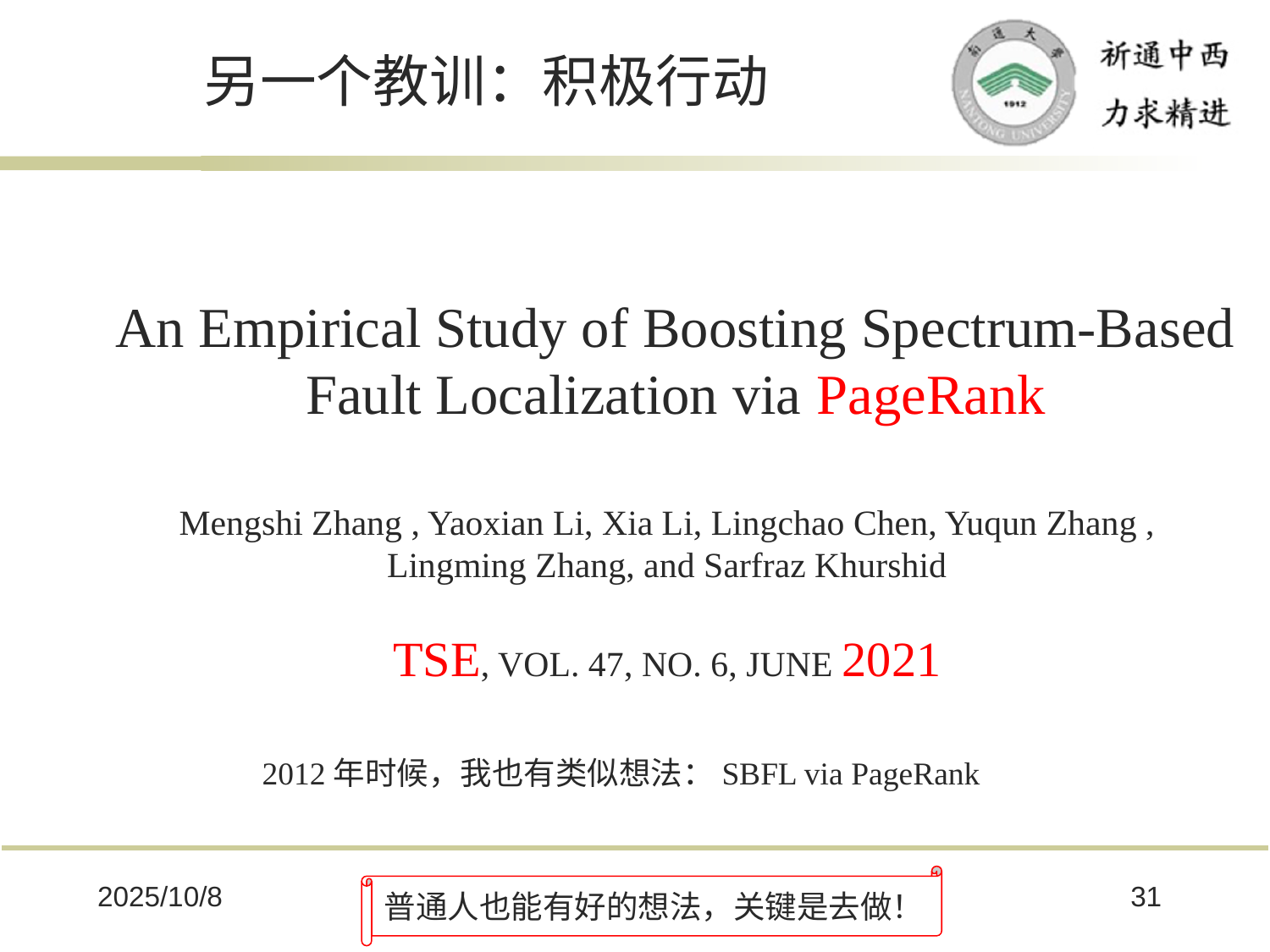

# 另一个教训：积极行动
An Empirical Study of Boosting Spectrum-Based
Fault Localization via PageRank
Mengshi Zhang , Yaoxian Li, Xia Li, Lingchao Chen, Yuqun Zhang ,
Lingming Zhang, and Sarfraz Khurshid

TSE, VOL. 47, NO. 6, JUNE 2021

2012年时候，我也有类似想法：SBFL via PageRank
普通人也能有好的想法，关键是去做！
2025/10/8
31